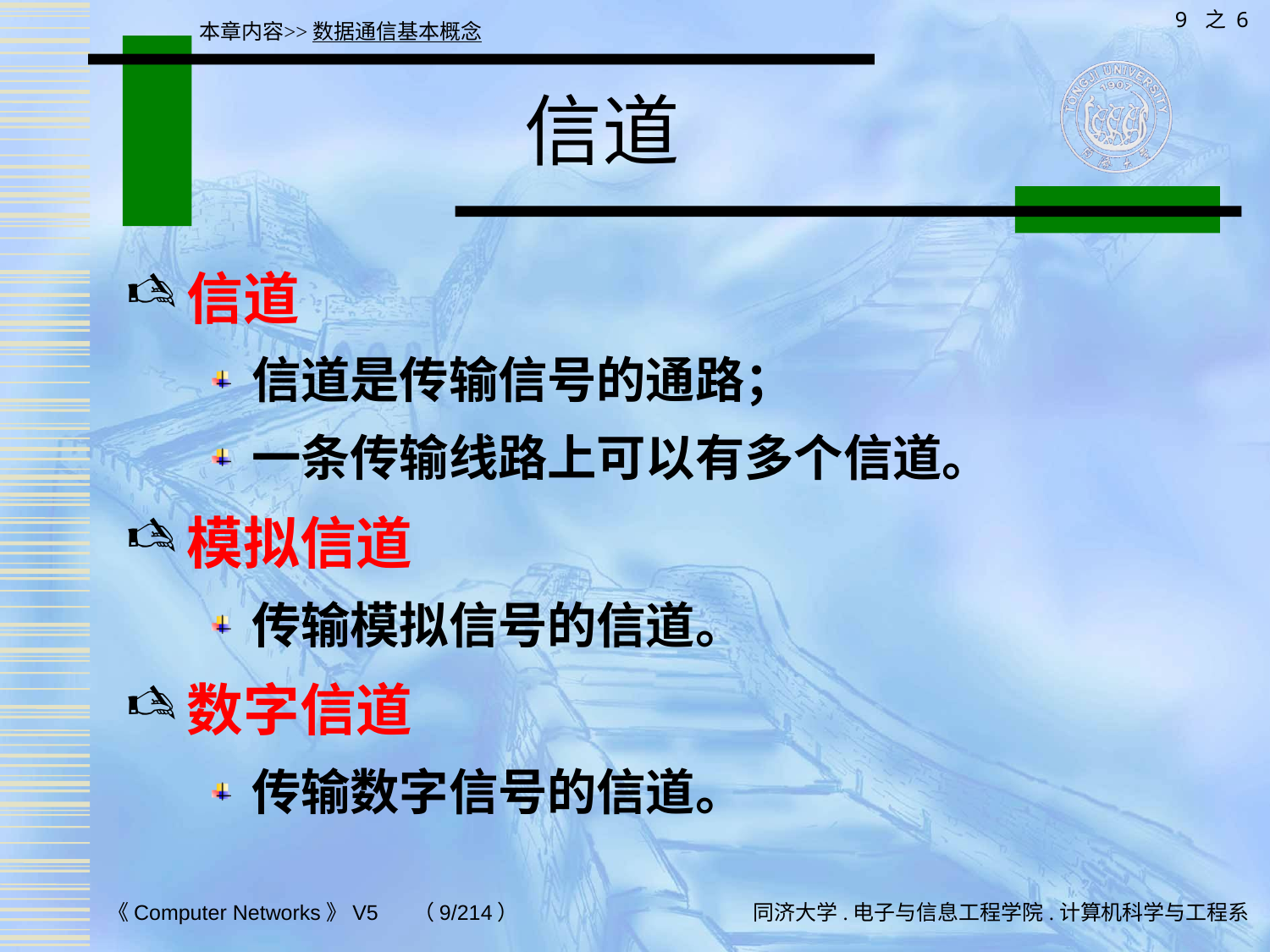

9 之 6
本章内容>>数据通信基本概念
# 信道
信道
信道是传输信号的通路；
一条传输线路上可以有多个信道。
模拟信道
传输模拟信号的信道。
数字信道
传输数字信号的信道。